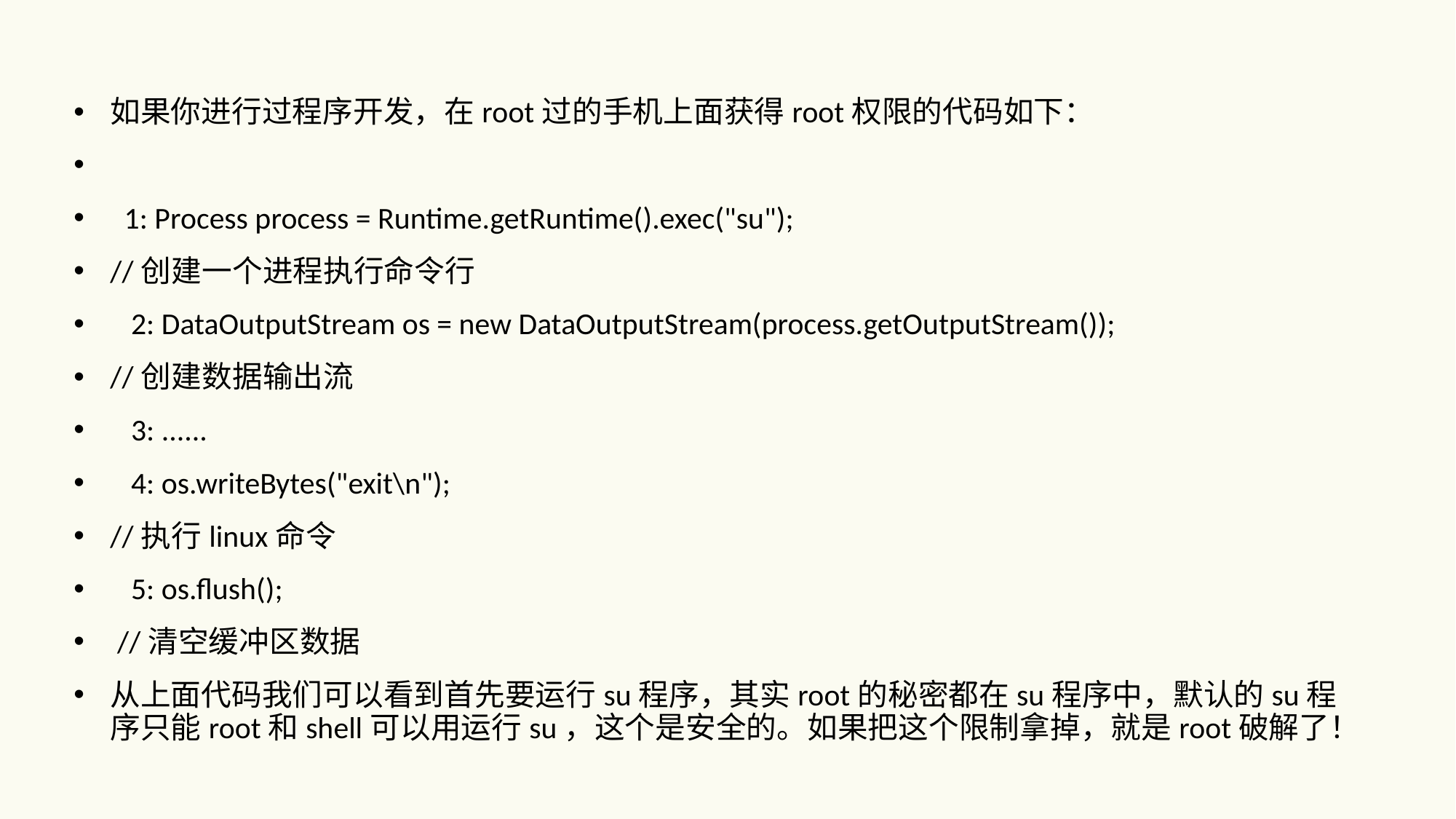

如果你进行过程序开发，在root过的手机上面获得root权限的代码如下：

  1: Process process = Runtime.getRuntime().exec("su");
//创建一个进程执行命令行
   2: DataOutputStream os = new DataOutputStream(process.getOutputStream());
//创建数据输出流
   3: ......
   4: os.writeBytes("exit\n");
//执行linux命令
   5: os.flush();
 //清空缓冲区数据
从上面代码我们可以看到首先要运行su程序，其实root的秘密都在su程序中，默认的su程序只能root和shell可以用运行su，这个是安全的。如果把这个限制拿掉，就是root破解了！